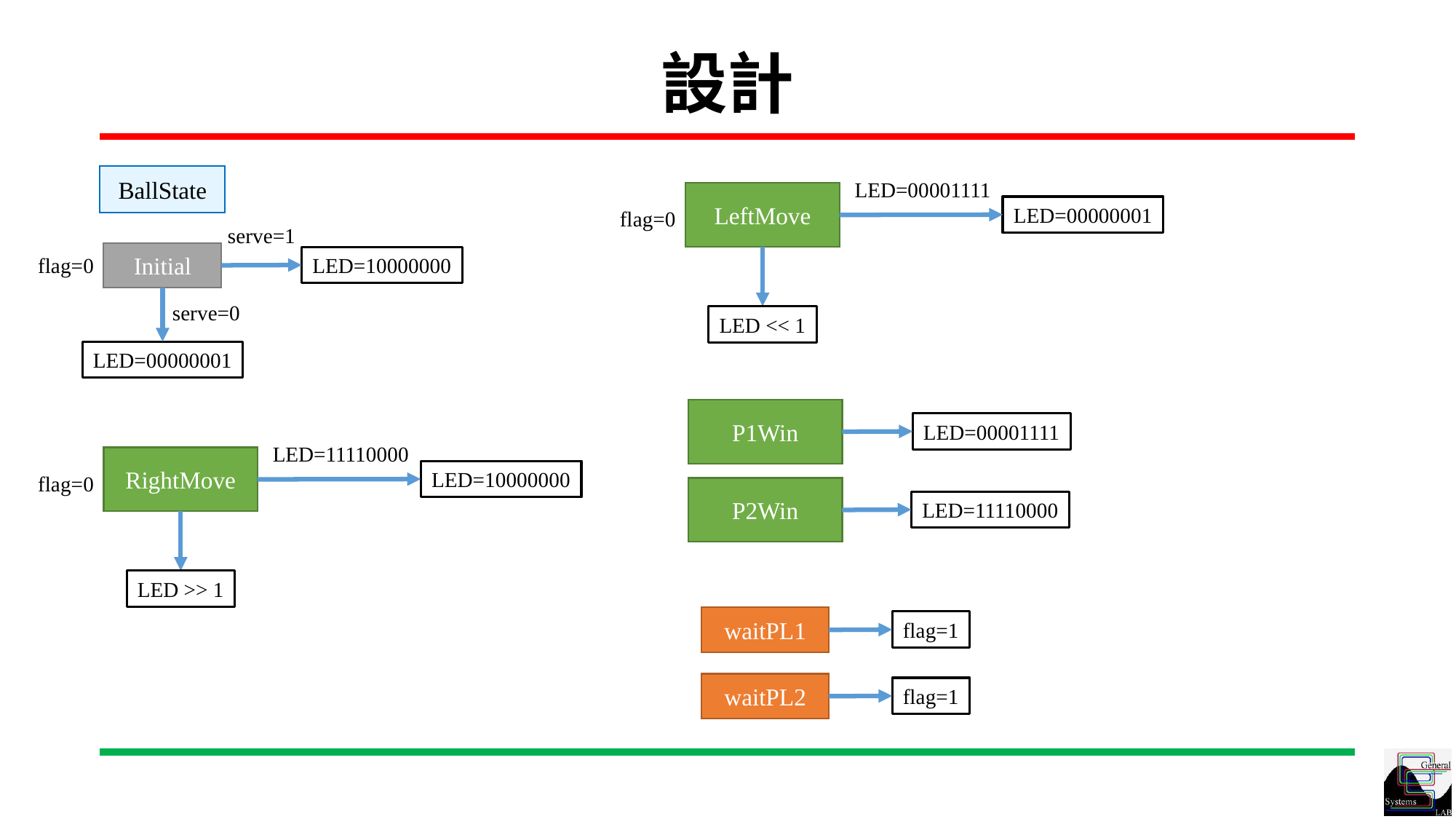

# 設計
BallState
LED=00001111
LeftMove
LED=00000001
flag=0
serve=1
Initial
flag=0
LED=10000000
serve=0
LED << 1
LED=00000001
P1Win
LED=00001111
LED=11110000
RightMove
LED=10000000
flag=0
P2Win
LED=11110000
LED >> 1
waitPL1
flag=1
waitPL2
flag=1